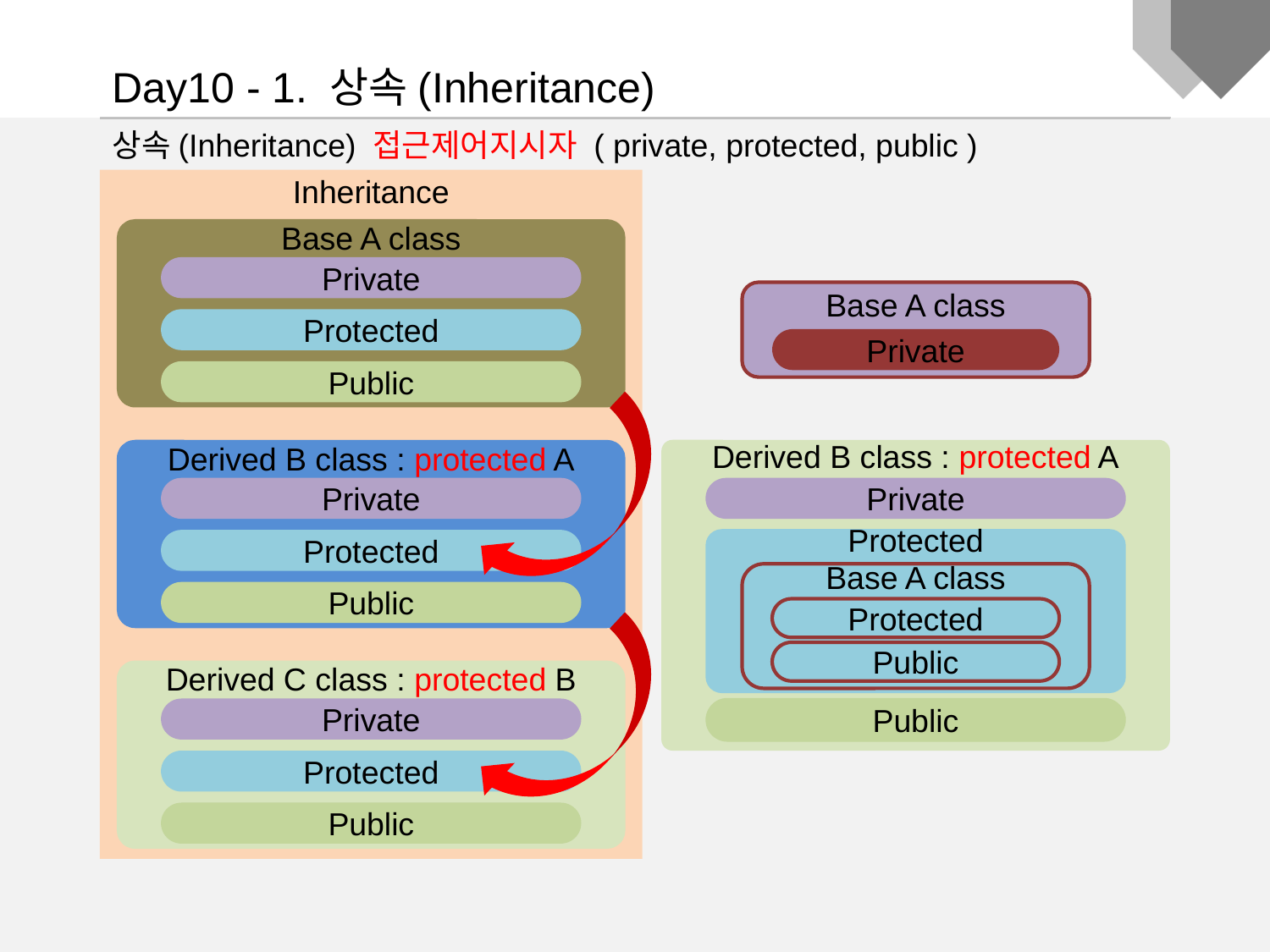

Day10 - 1. 상속(Inheritance)
상속(Inheritance) 접근제어지시자 ( private, protected, public )
Inheritance

Base A class

Private
Protected
Public

Derived B class : protected A

Private
Protected
Public

Derived C class : protected B

Private
Protected
Public
Base A class

Private
Derived B class : protected A

Protected

Public
Base A class

Protected
Public
Private